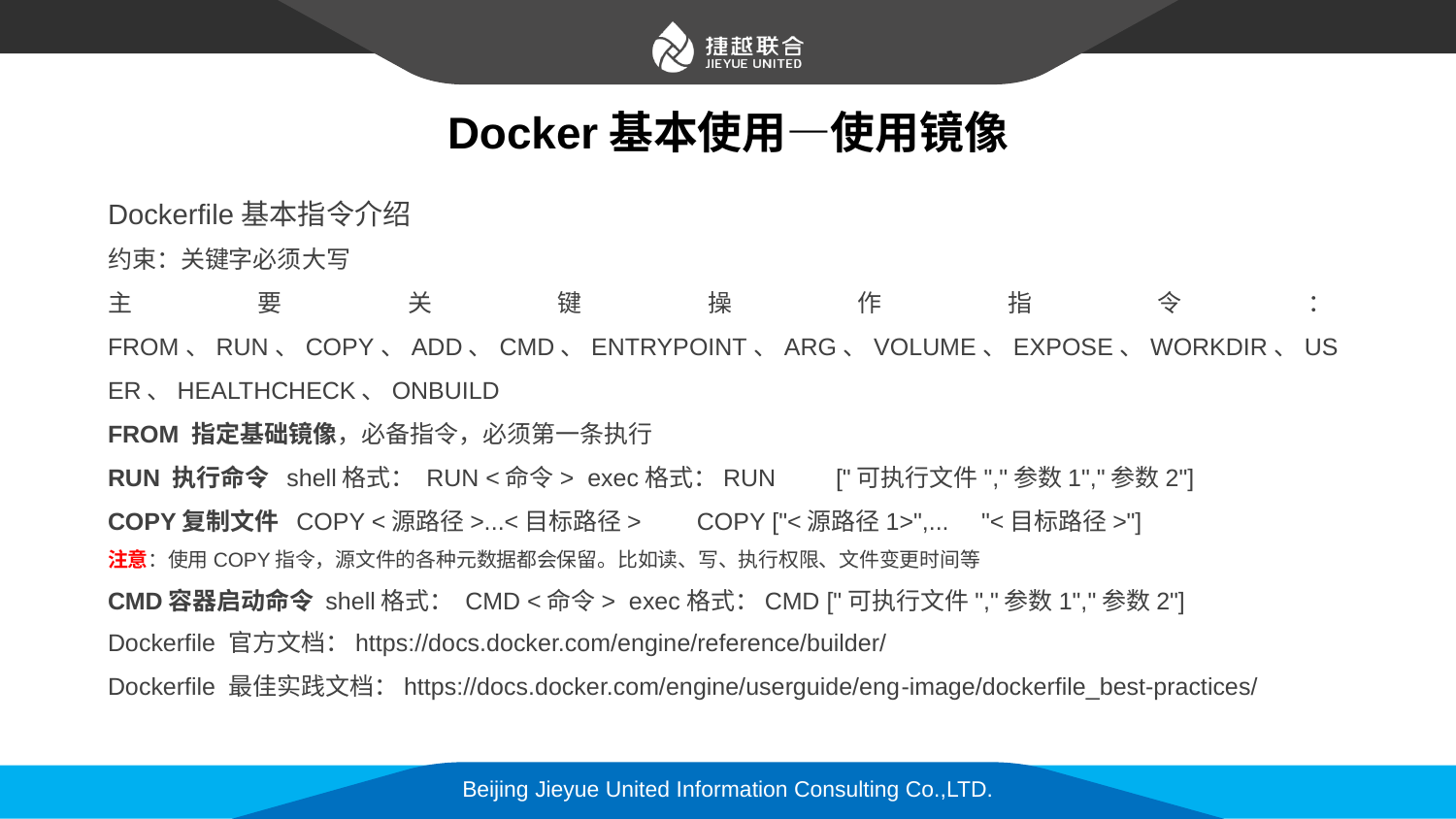

# Docker基本使用—使用镜像
Dockerfile基本指令介绍
约束：关键字必须大写
主要关键操作指令：FROM、RUN、COPY、ADD、CMD、ENTRYPOINT、ARG、VOLUME、EXPOSE、WORKDIR、USER、HEALTHCHECK、ONBUILD
FROM 指定基础镜像，必备指令，必须第一条执行
RUN 执行命令  shell格式： RUN <命令>  exec格式：RUN	["可执行文件","参数1","参数2"]
COPY复制文件  COPY <源路径>...<目标路径> 	 COPY ["<源路径1>",...	"<目标路径>"]
注意：使用COPY指令，源文件的各种元数据都会保留。比如读、写、执行权限、文件变更时间等
CMD容器启动命令 shell格式： CMD <命令>  exec格式：CMD ["可执行文件","参数1","参数2"]
Dockerfile 官方文档：https://docs.docker.com/engine/reference/builder/
Dockerfile 最佳实践文档：https://docs.docker.com/engine/userguide/eng-image/dockerfile_best-practices/